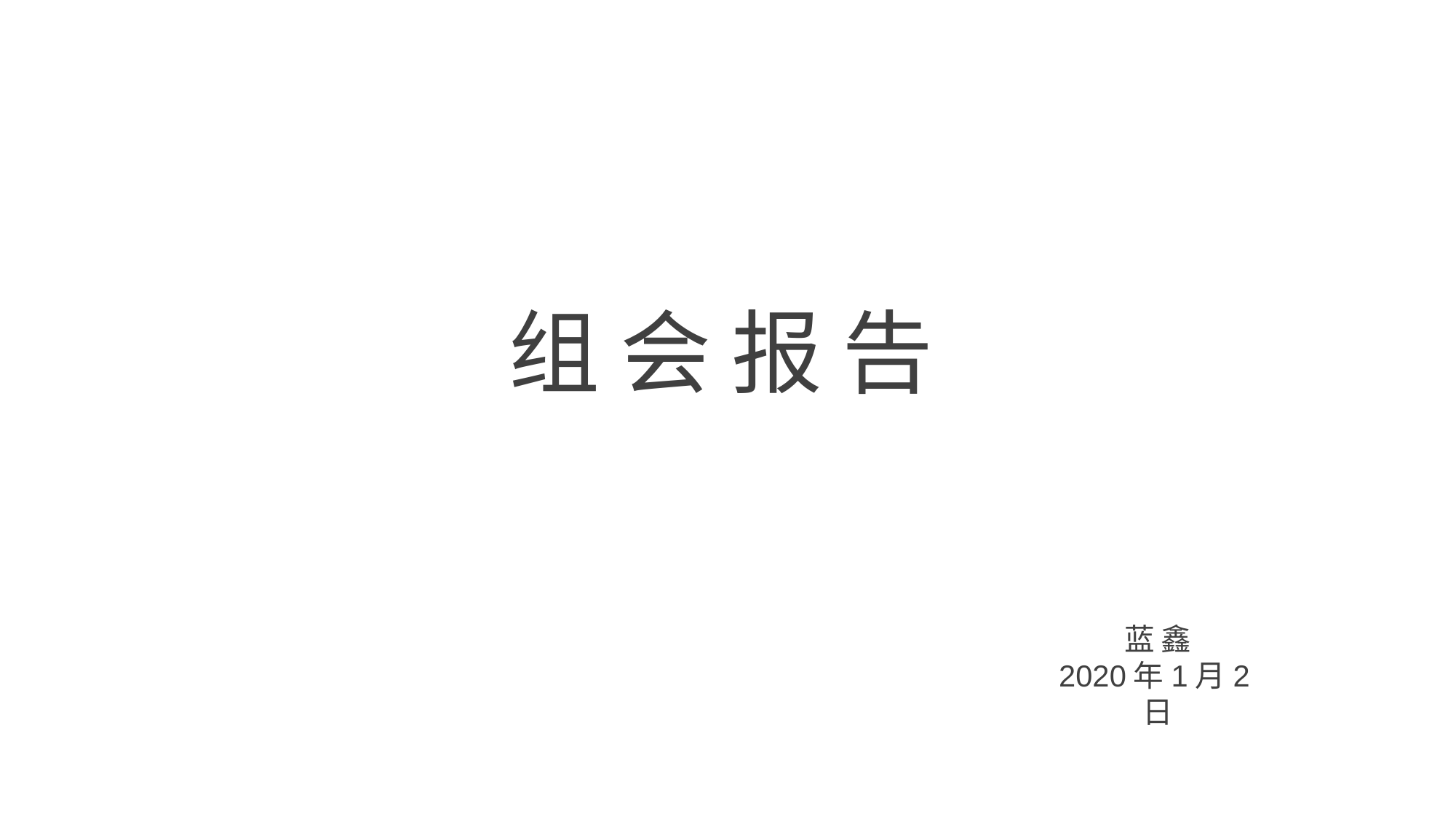

组 会 报 告
蓝 鑫
2020年1月2日